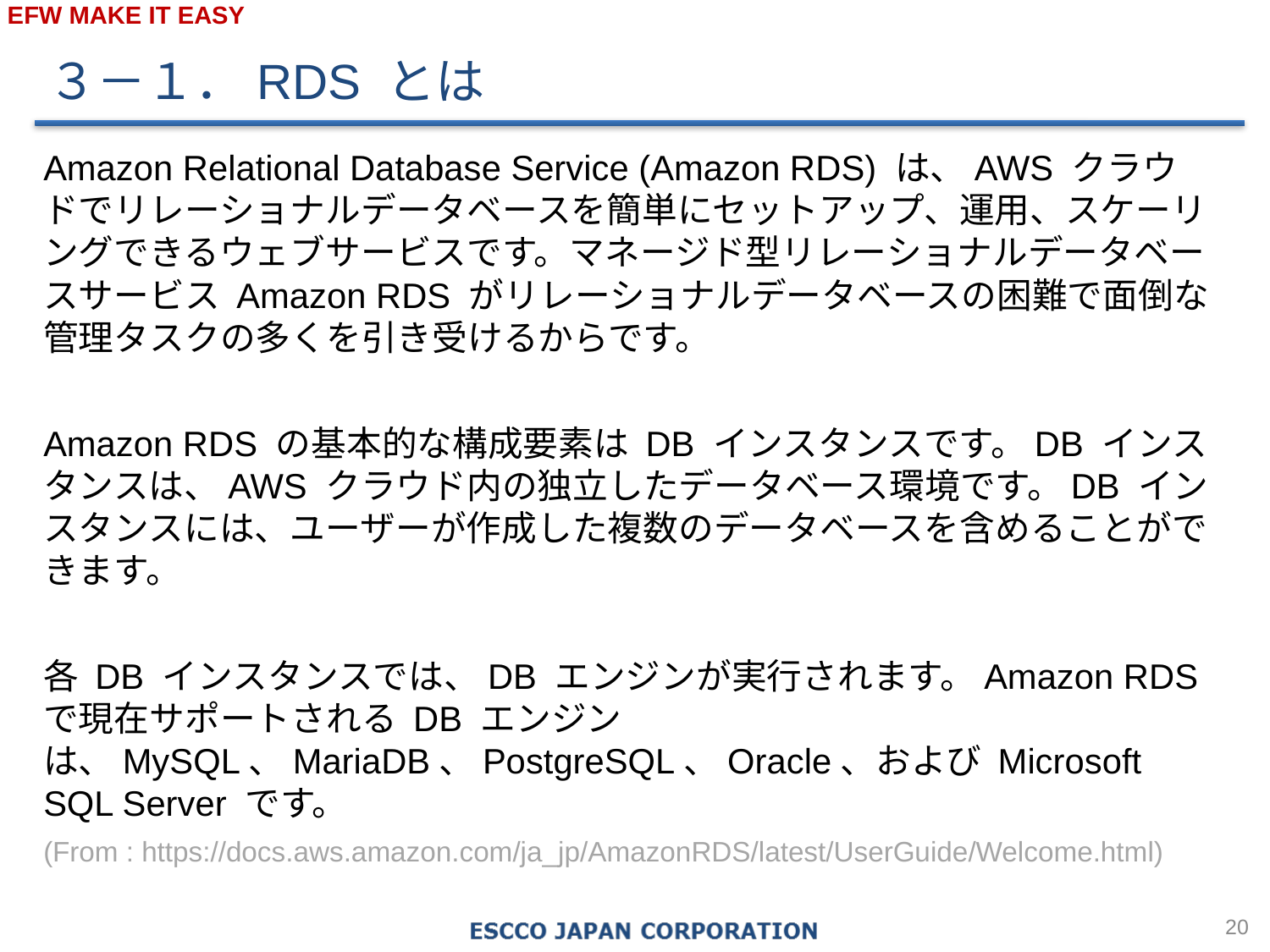

３－１．RDS とは
Amazon Relational Database Service (Amazon RDS) は、AWS クラウドでリレーショナルデータベースを簡単にセットアップ、運用、スケーリングできるウェブサービスです。マネージド型リレーショナルデータベースサービス Amazon RDS がリレーショナルデータベースの困難で面倒な管理タスクの多くを引き受けるからです。

Amazon RDS の基本的な構成要素は DB インスタンスです。DB インスタンスは、AWS クラウド内の独立したデータベース環境です。DB インスタンスには、ユーザーが作成した複数のデータベースを含めることができます。

各 DB インスタンスでは、DB エンジンが実行されます。Amazon RDS で現在サポートされる DB エンジンは、MySQL、MariaDB、PostgreSQL、Oracle、および Microsoft SQL Server です。
(From : https://docs.aws.amazon.com/ja_jp/AmazonRDS/latest/UserGuide/Welcome.html)
20